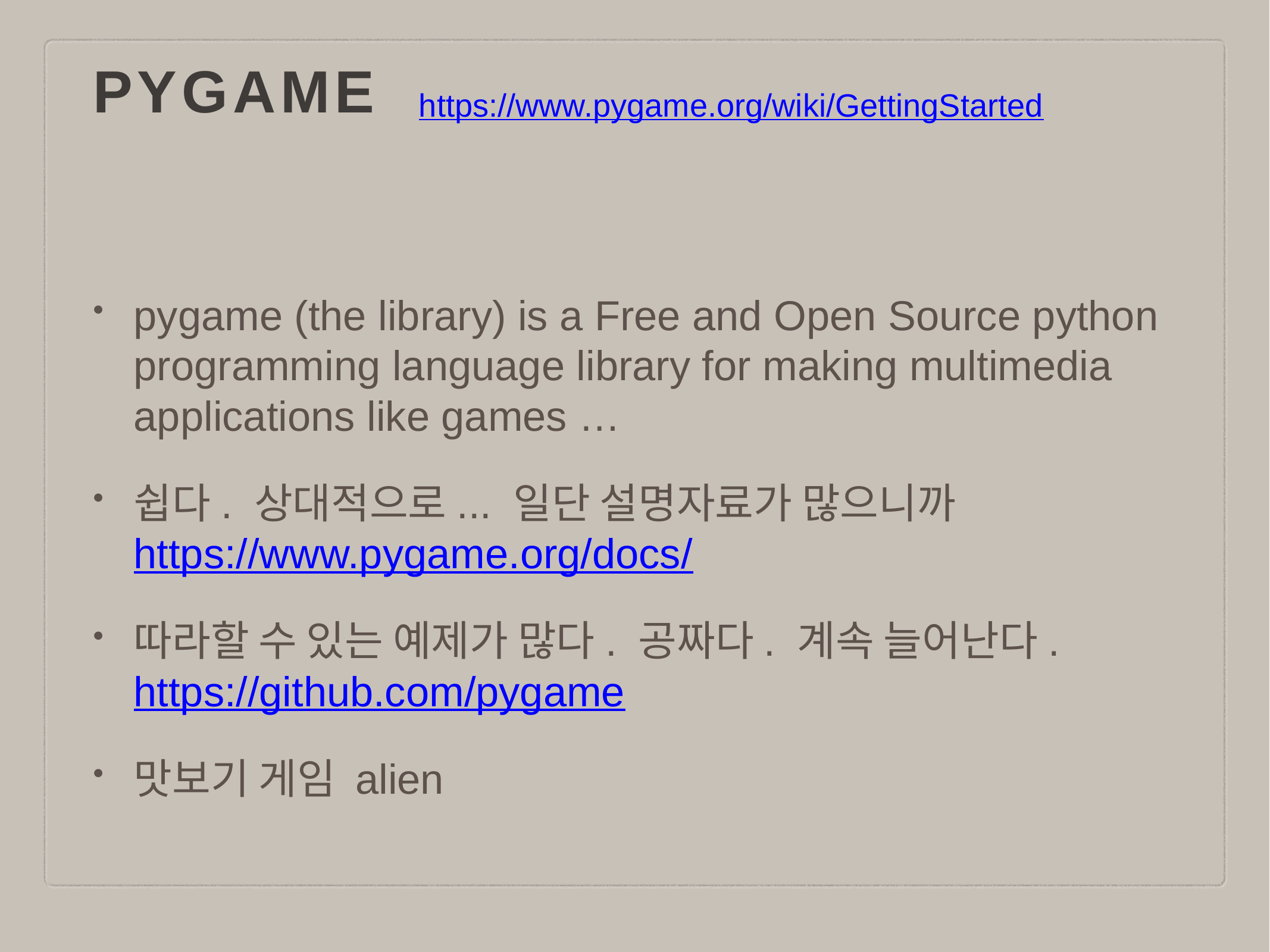

# pygame
https://www.pygame.org/wiki/GettingStarted
pygame (the library) is a Free and Open Source python programming language library for making multimedia applications like games …
쉽다. 상대적으로... 일단 설명자료가 많으니까
https://www.pygame.org/docs/
따라할 수 있는 예제가 많다. 공짜다. 계속 늘어난다.
https://github.com/pygame
맛보기 게임 alien
9